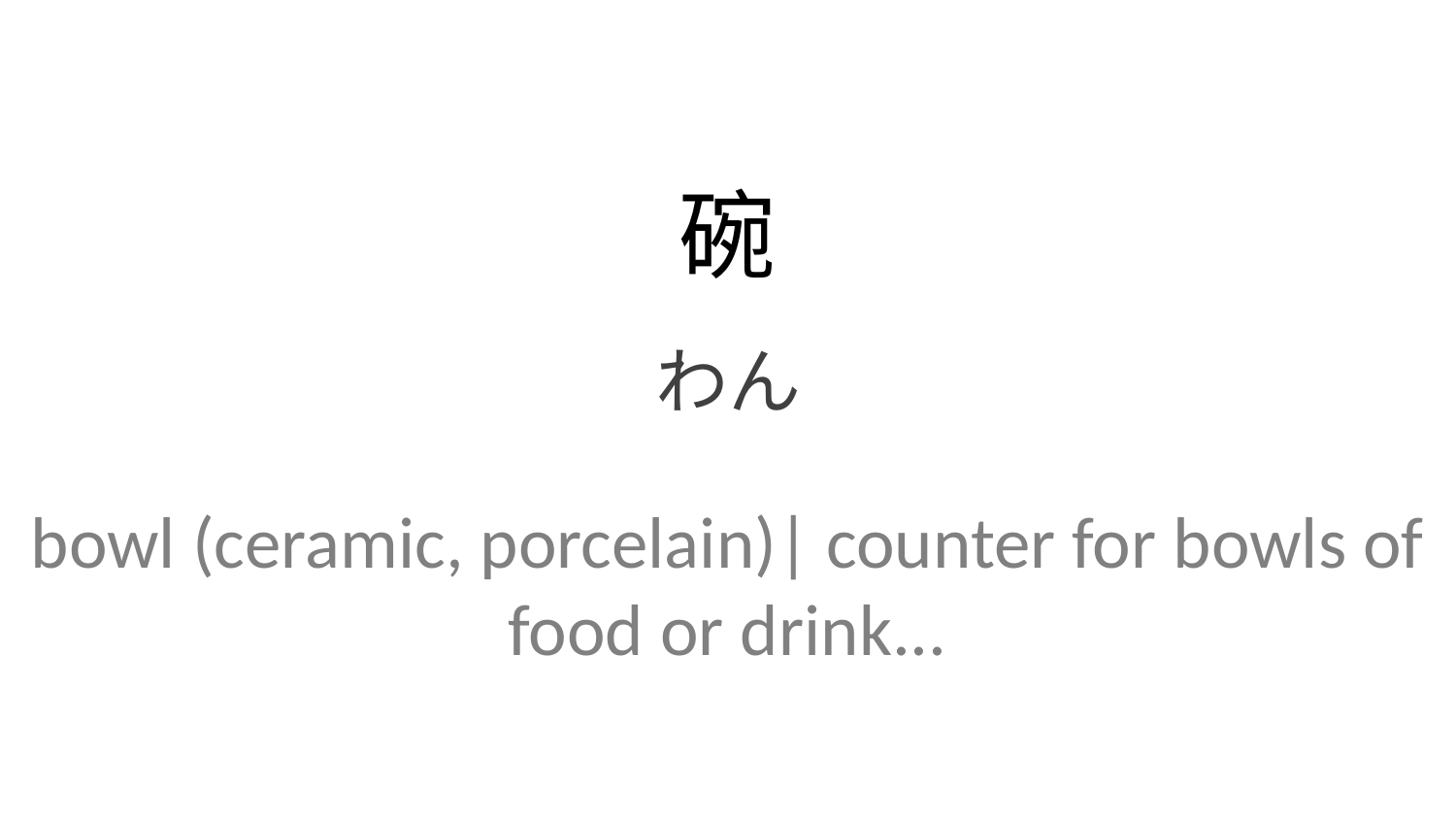

碗

わん
bowl (ceramic, porcelain)| counter for bowls of food or drink...